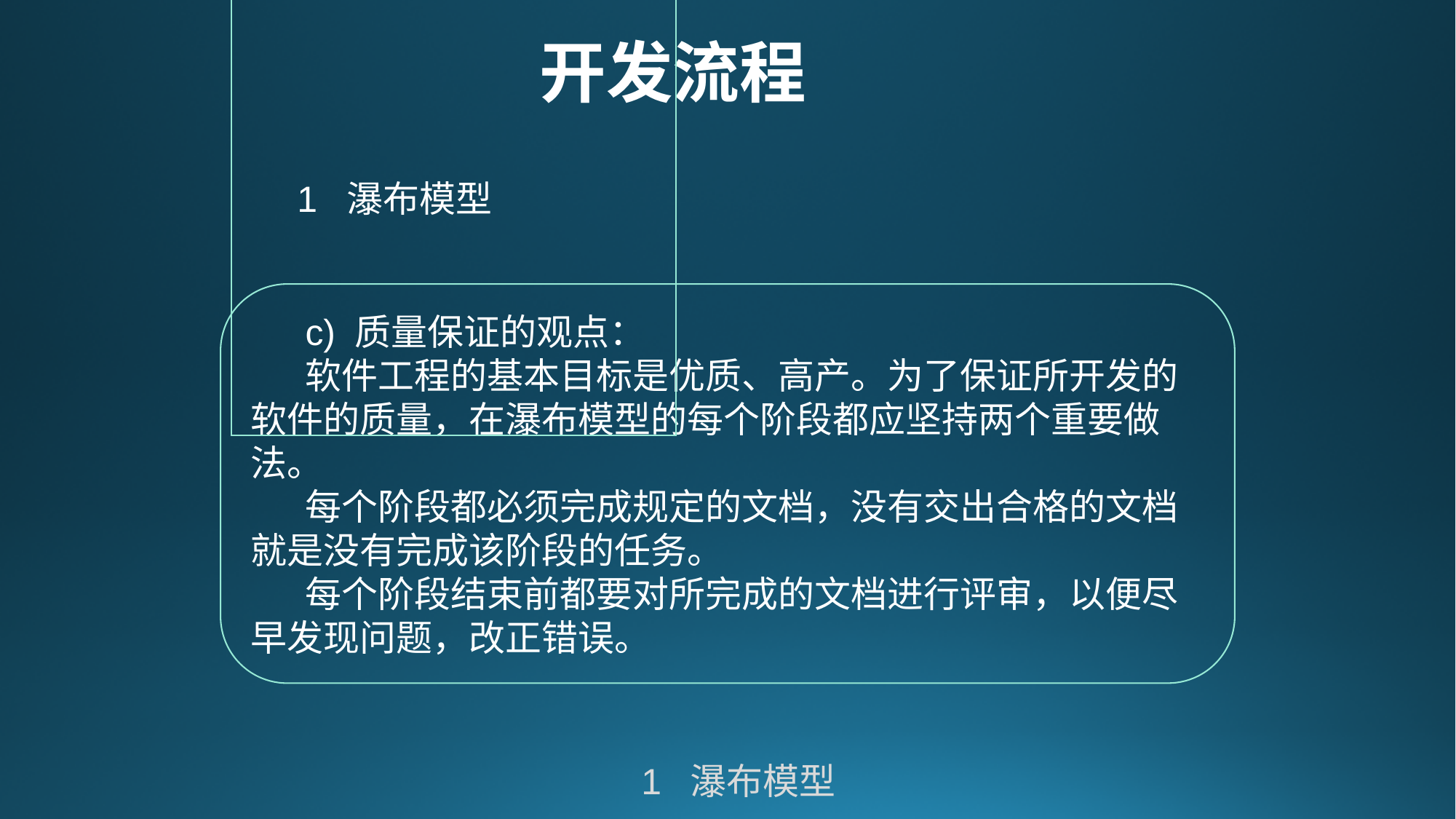

开发流程
1  瀑布模型
c) 质量保证的观点：
软件工程的基本目标是优质、高产。为了保证所开发的软件的质量，在瀑布模型的每个阶段都应坚持两个重要做法。
每个阶段都必须完成规定的文档，没有交出合格的文档就是没有完成该阶段的任务。
每个阶段结束前都要对所完成的文档进行评审，以便尽早发现问题，改正错误。
1  瀑布模型